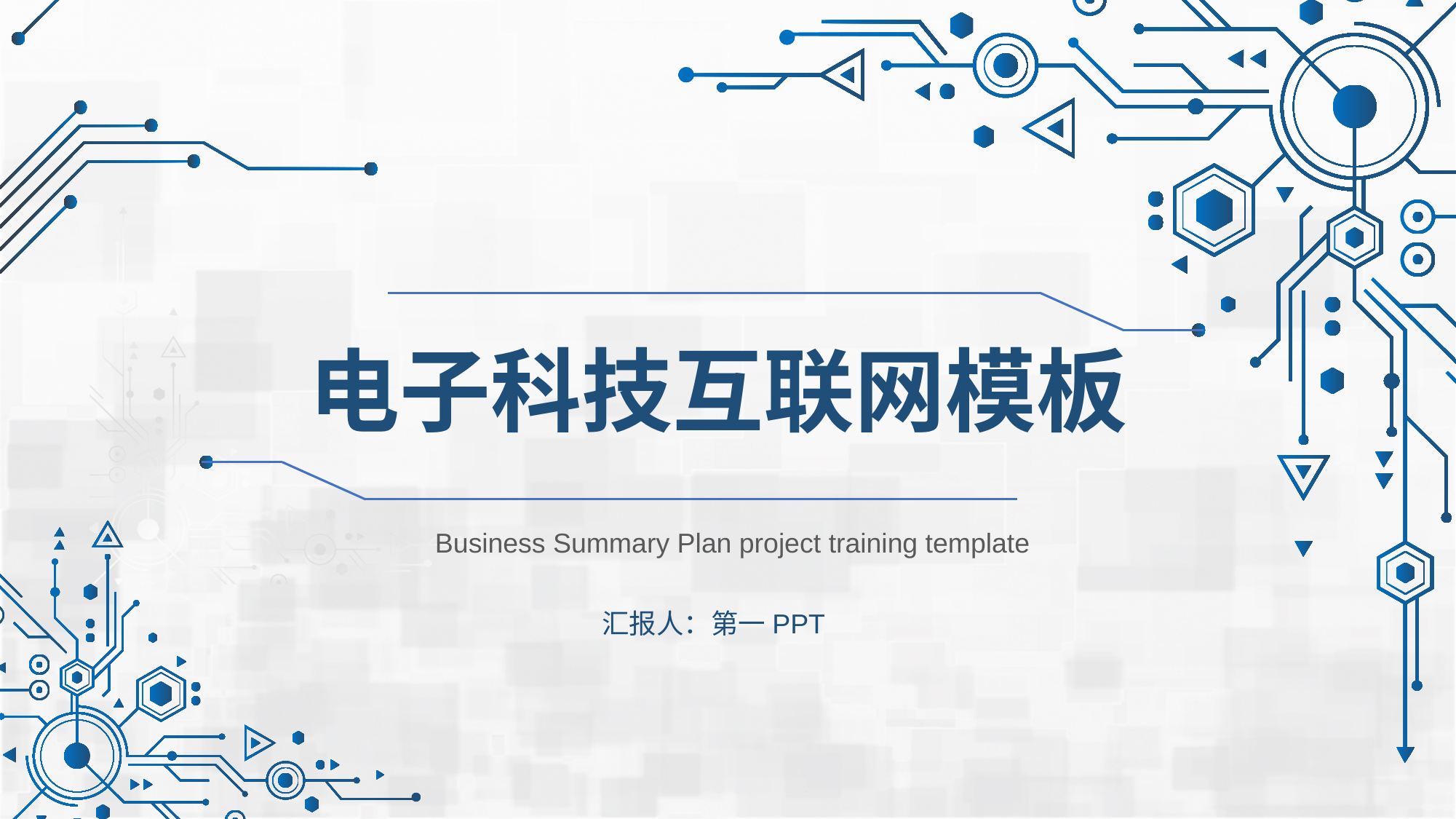

电子科技互联网模板

Business Summary Plan project training template
汇报人：第一PPT